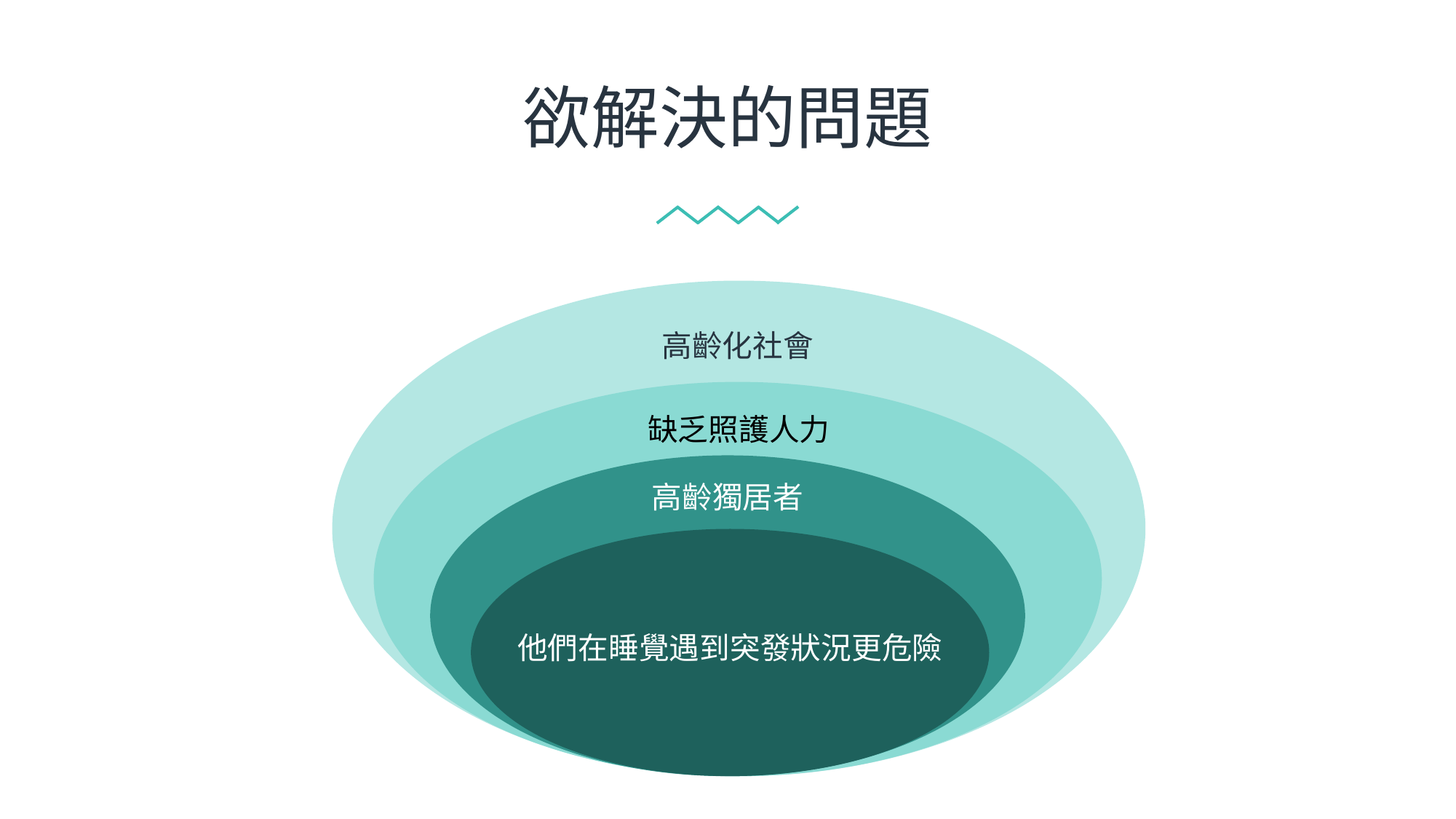

欲解決的問題

高齡化社會

缺乏照護人力

高齡獨居者

他們在睡覺遇到突發狀況更危險